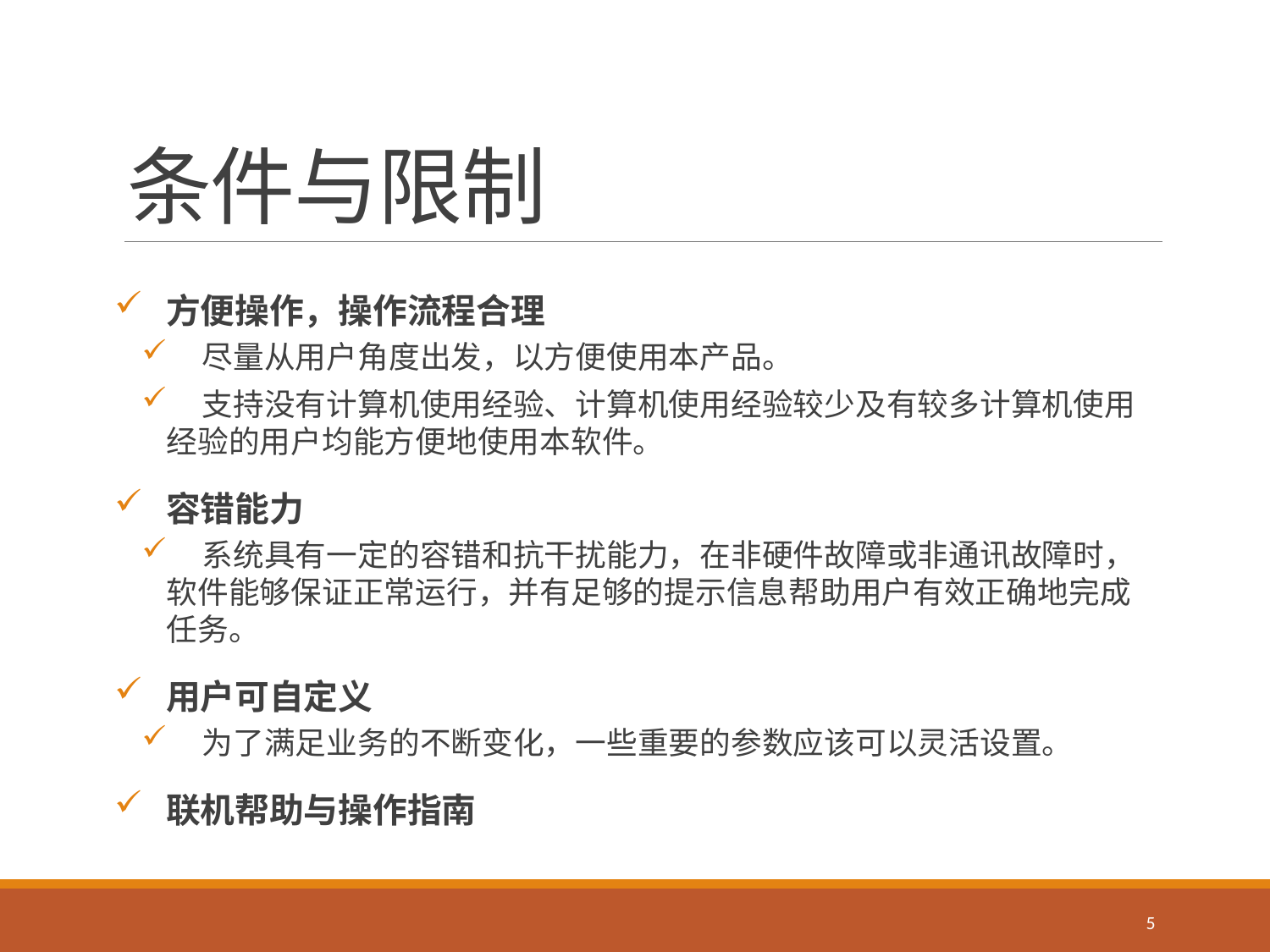

# 条件与限制
  方便操作，操作流程合理
    尽量从用户角度出发，以方便使用本产品。
    支持没有计算机使用经验、计算机使用经验较少及有较多计算机使用经验的用户均能方便地使用本软件。
  容错能力
    系统具有一定的容错和抗干扰能力，在非硬件故障或非通讯故障时，软件能够保证正常运行，并有足够的提示信息帮助用户有效正确地完成任务。
  用户可自定义
    为了满足业务的不断变化，一些重要的参数应该可以灵活设置。
  联机帮助与操作指南

5